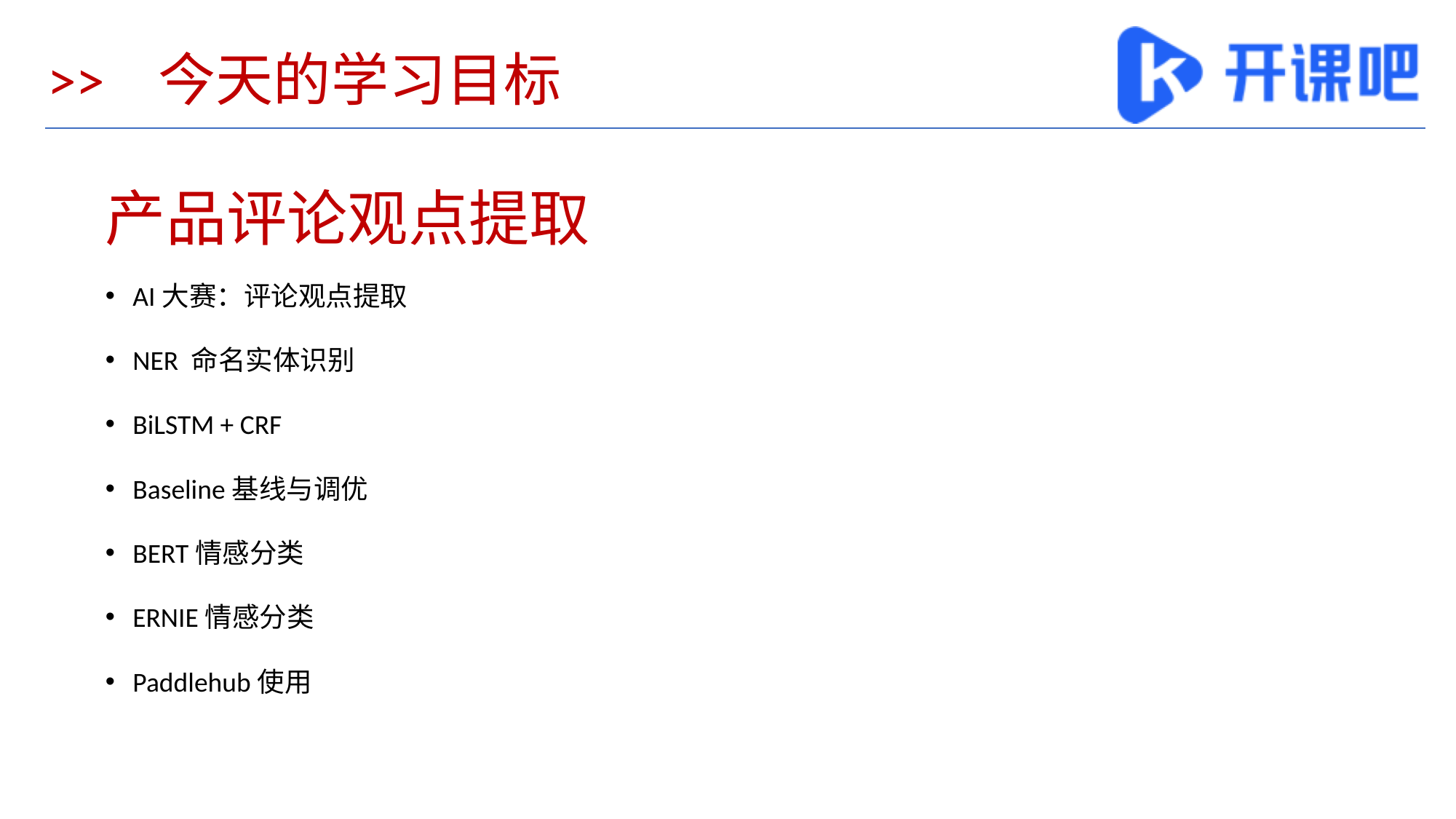

# >>   今天的学习目标
产品评论观点提取
AI大赛：评论观点提取
NER 命名实体识别
BiLSTM + CRF
Baseline基线与调优
BERT情感分类
ERNIE情感分类
Paddlehub使用